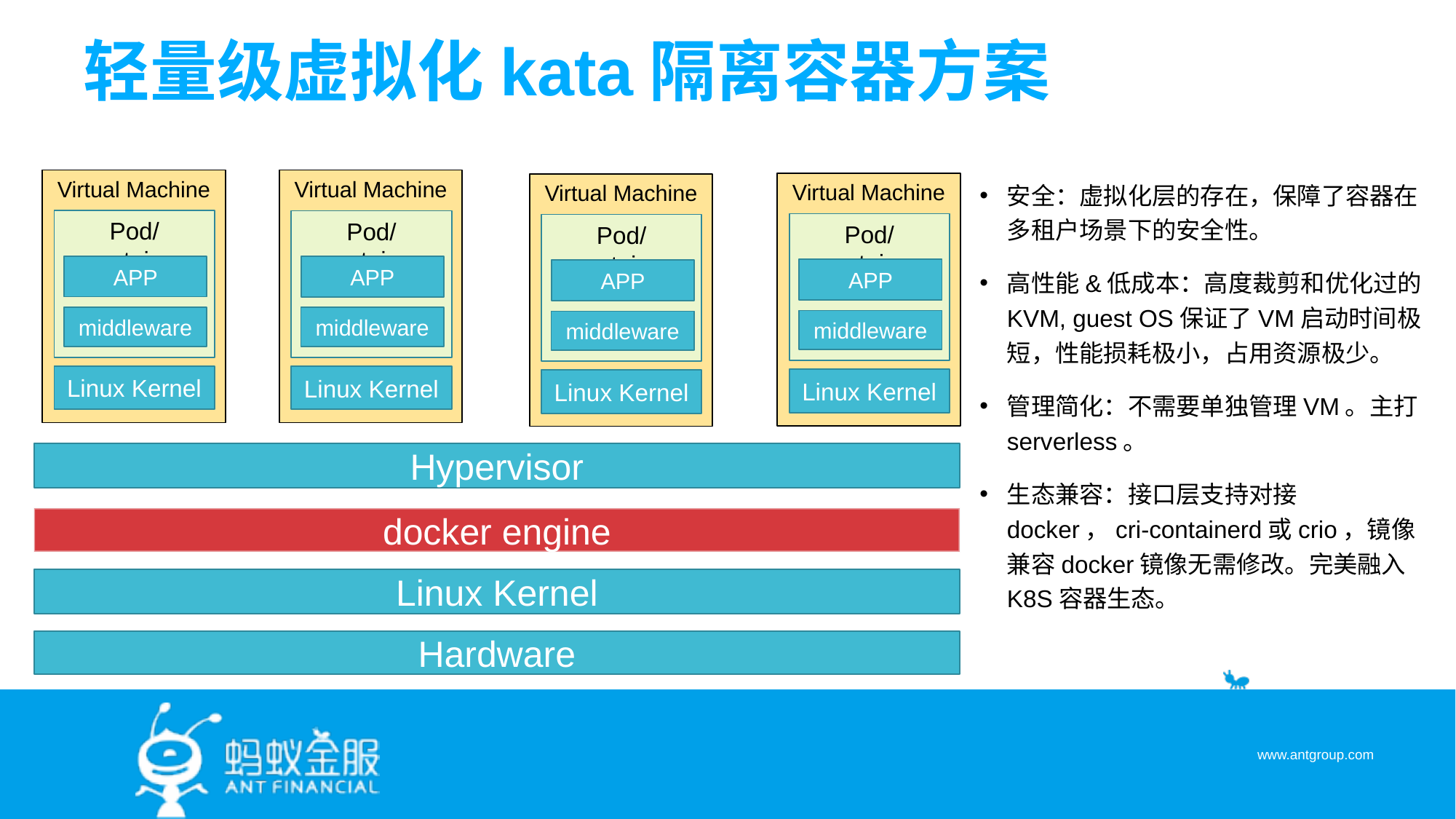

# 轻量级虚拟化kata隔离容器方案
安全：虚拟化层的存在，保障了容器在多租户场景下的安全性。
高性能&低成本：高度裁剪和优化过的KVM, guest OS保证了VM启动时间极短，性能损耗极小，占用资源极少。
管理简化：不需要单独管理VM。主打serverless。
生态兼容：接口层支持对接docker，cri-containerd或crio，镜像兼容docker镜像无需修改。完美融入K8S容器生态。

Virtual Machine
Virtual Machine
Virtual Machine
Virtual Machine
Pod/container
Pod/container
Pod/container
Pod/container
APP
APP
APP
APP
middleware
middleware
middleware
middleware
Linux Kernel
Linux Kernel
Linux Kernel
Linux Kernel
Hypervisor
docker engine
Linux Kernel
Hardware